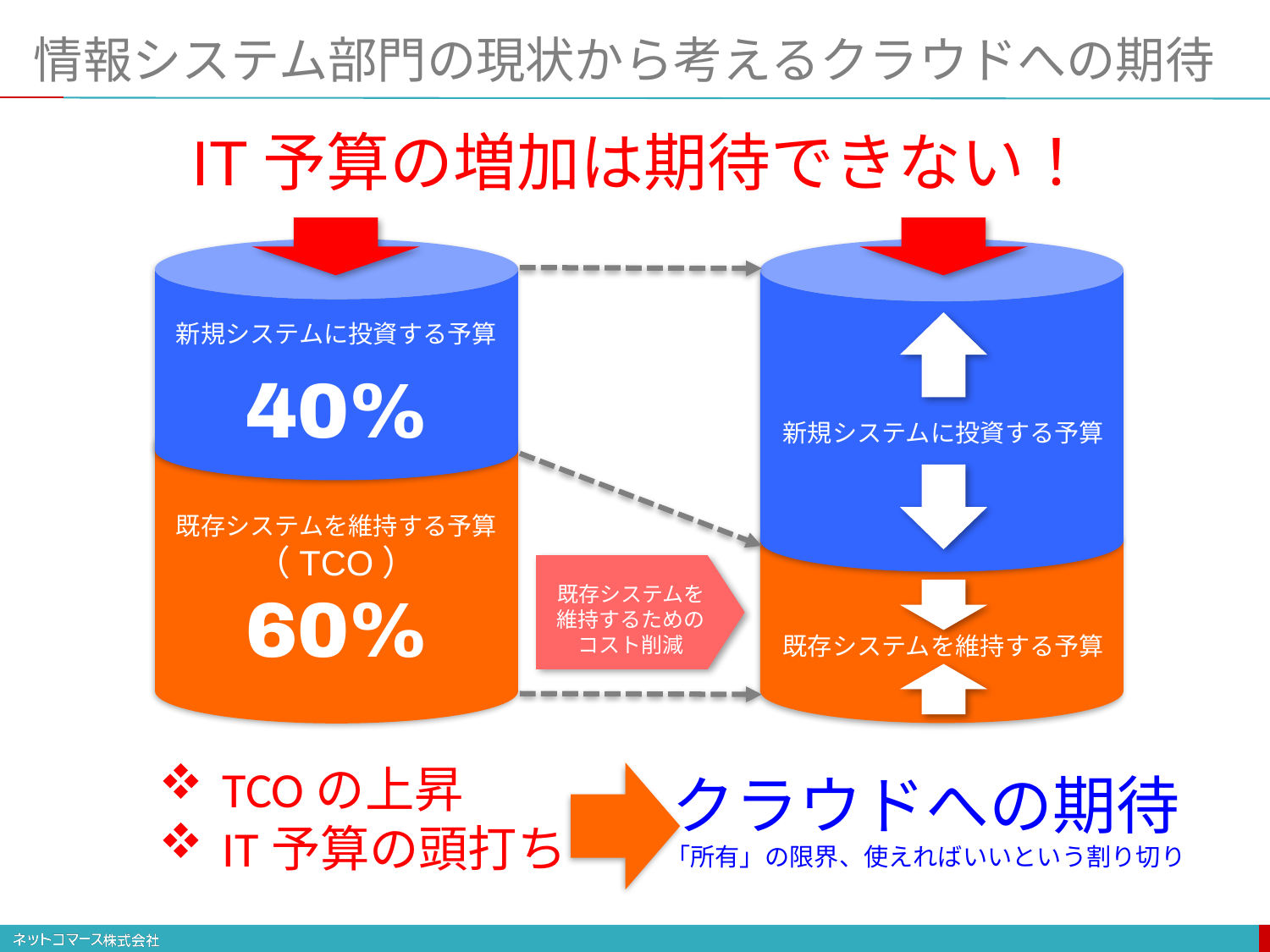

# 情報システム部門の現状から考えるクラウドへの期待
IT予算の増加は期待できない！

新規システムに投資する予算

40%

新規システムに投資する予算

既存システムを維持する予算
（TCO）

既存システムを
維持するための
コスト削減
60%

既存システムを維持する予算

TCOの上昇
IT予算の頭打ち
クラウドへの期待
「所有」の限界、使えればいいという割り切り